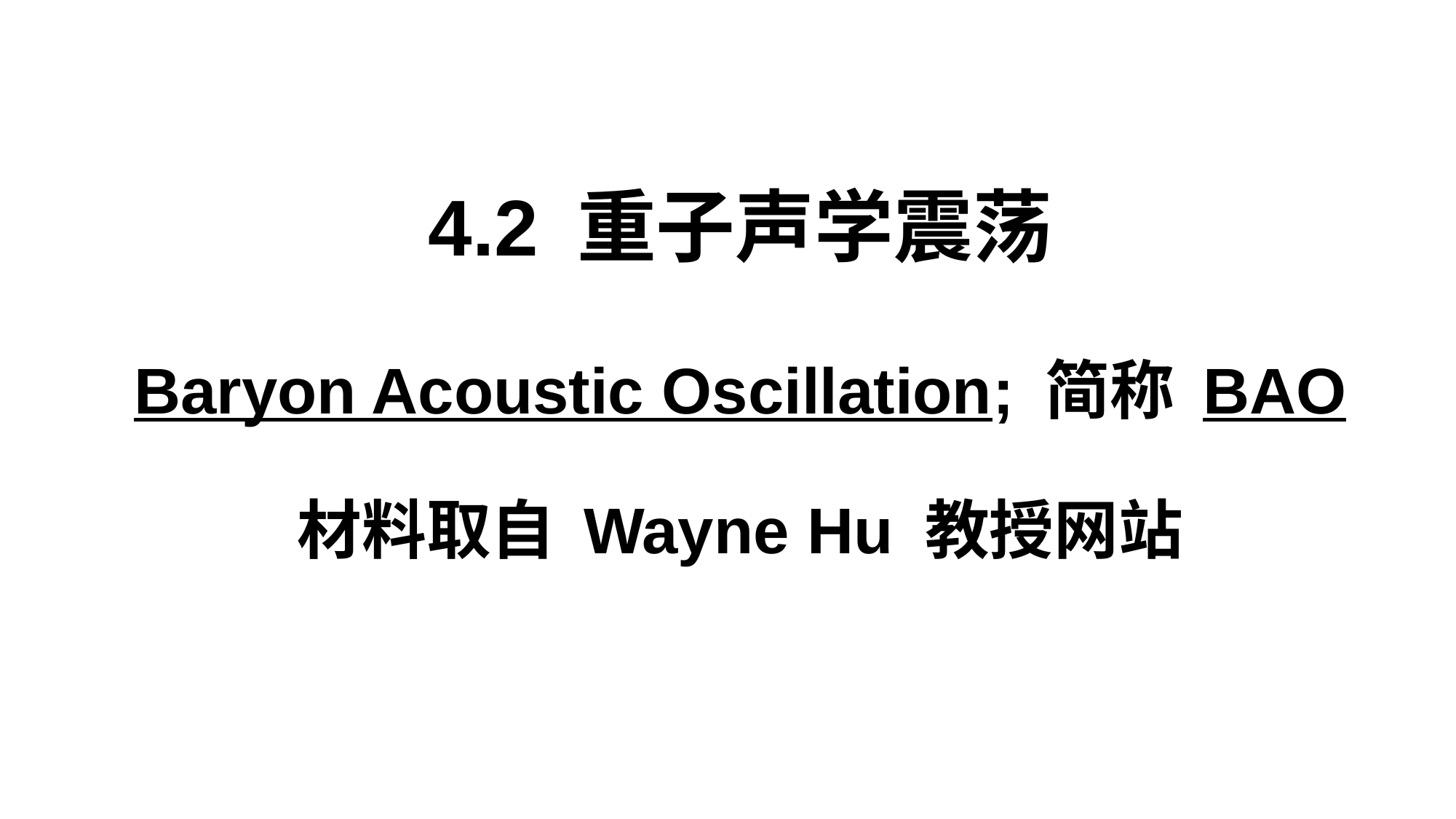

# 4.2 重子声学震荡 Baryon Acoustic Oscillation; 简称 BAO 材料取自 Wayne Hu 教授网站